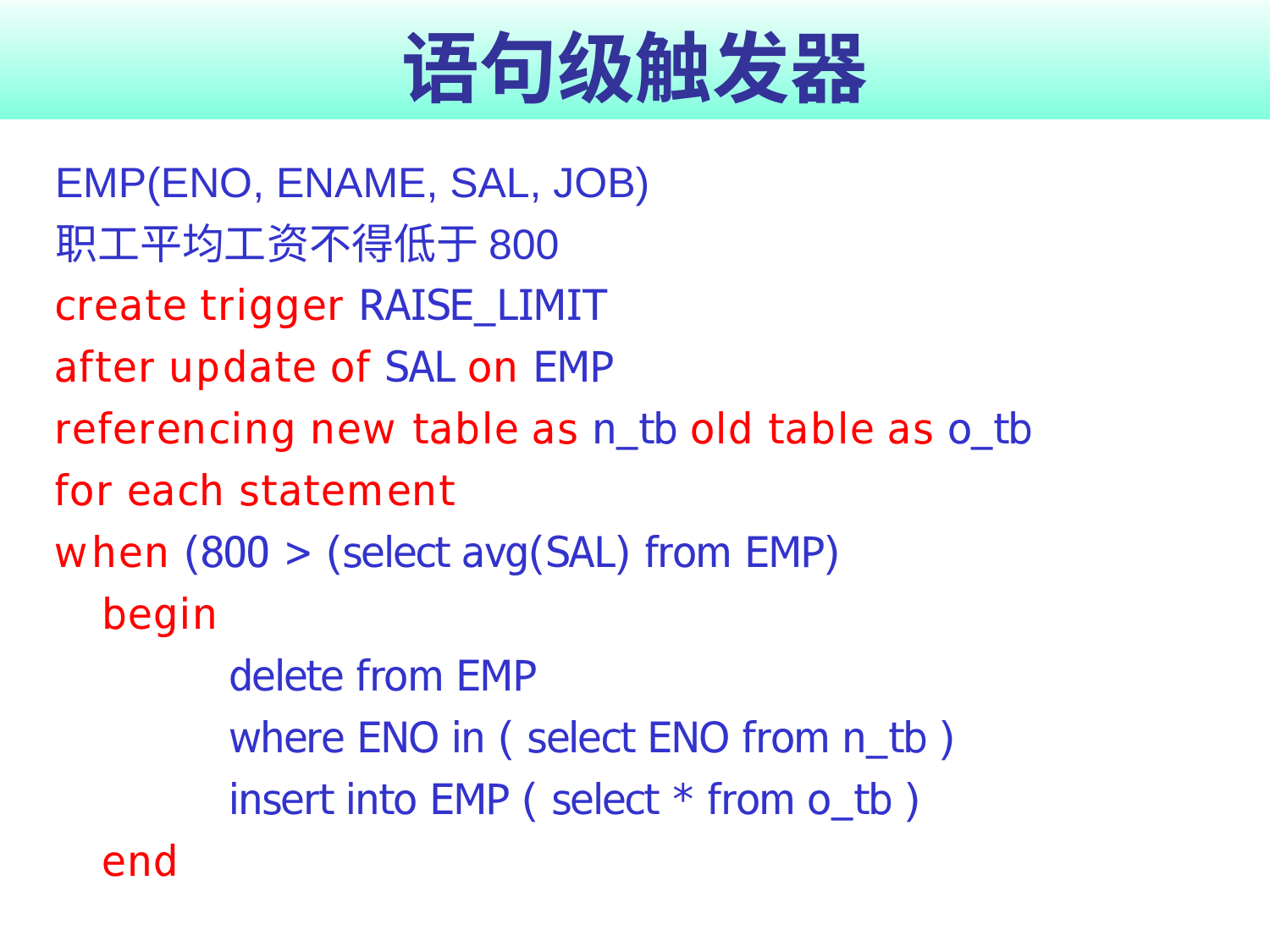

# 语句级触发器
EMP(ENO, ENAME, SAL, JOB)
职工平均工资不得低于800
create trigger RAISE_LIMIT
after update of SAL on EMP
referencing new table as n_tb old table as o_tb
for each statement
when (800 > (select avg(SAL) from EMP)
	begin
		delete from EMP
		where ENO in ( select ENO from n_tb )
		insert into EMP ( select * from o_tb )
	end